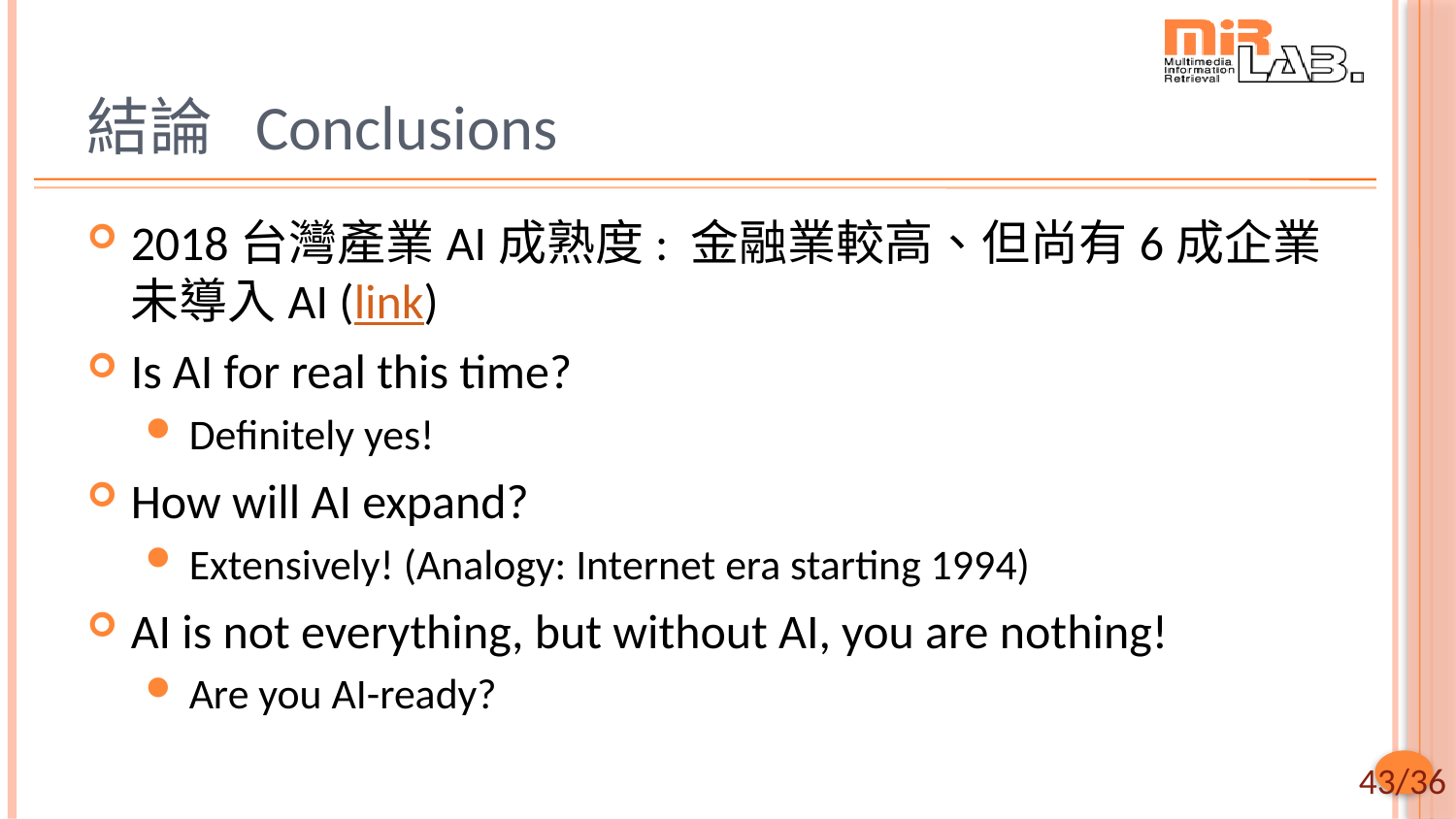

# 結論  Conclusions
2018台灣產業AI成熟度: 金融業較高、但尚有6成企業未導入AI (link)
Is AI for real this time?
Definitely yes!
How will AI expand?
Extensively! (Analogy: Internet era starting 1994)
AI is not everything, but without AI, you are nothing!
Are you AI-ready?